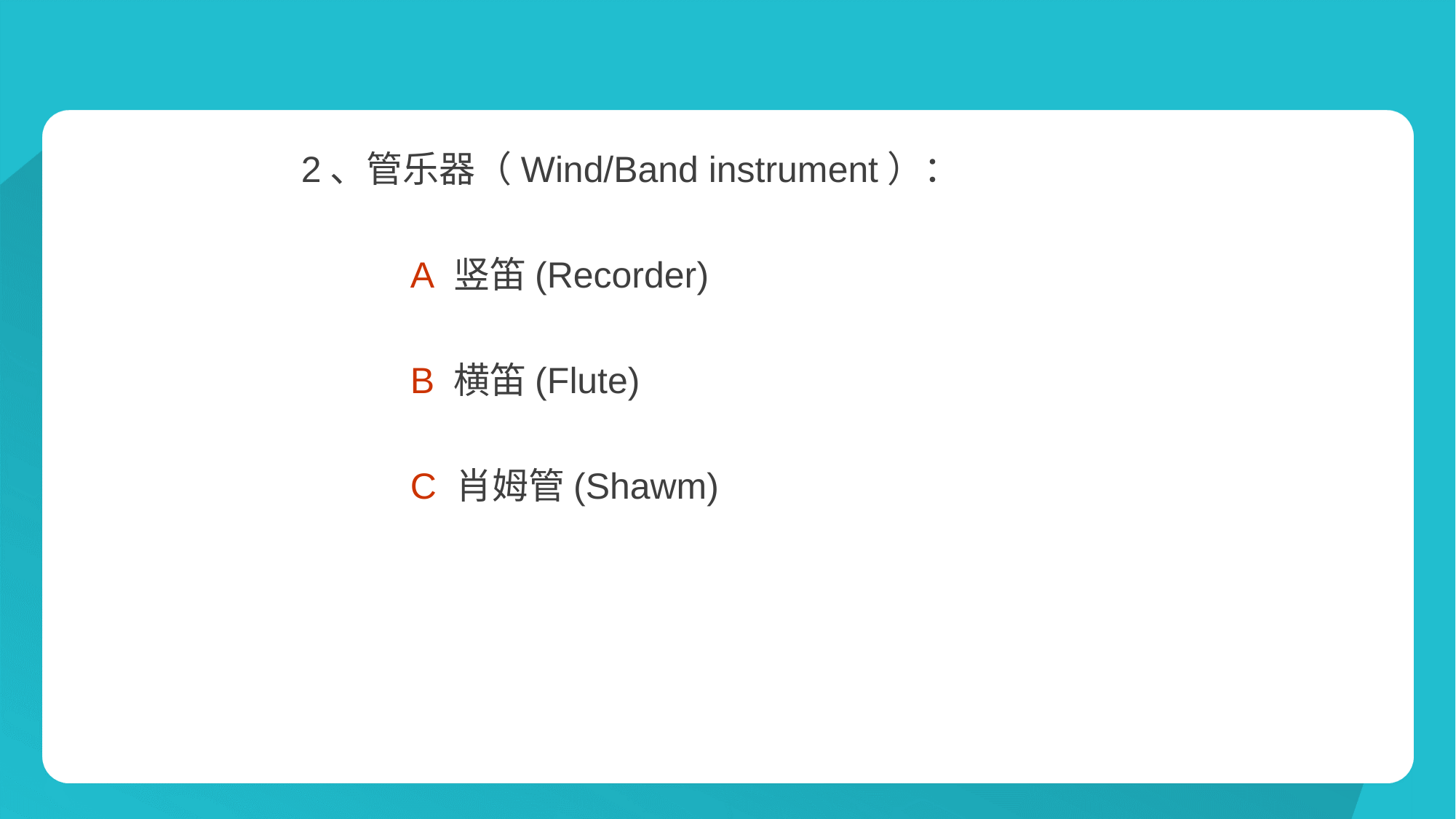

#
	2、管乐器（Wind/Band instrument）：
		A 竖笛(Recorder)
		B 横笛(Flute)
		C 肖姆管(Shawm)